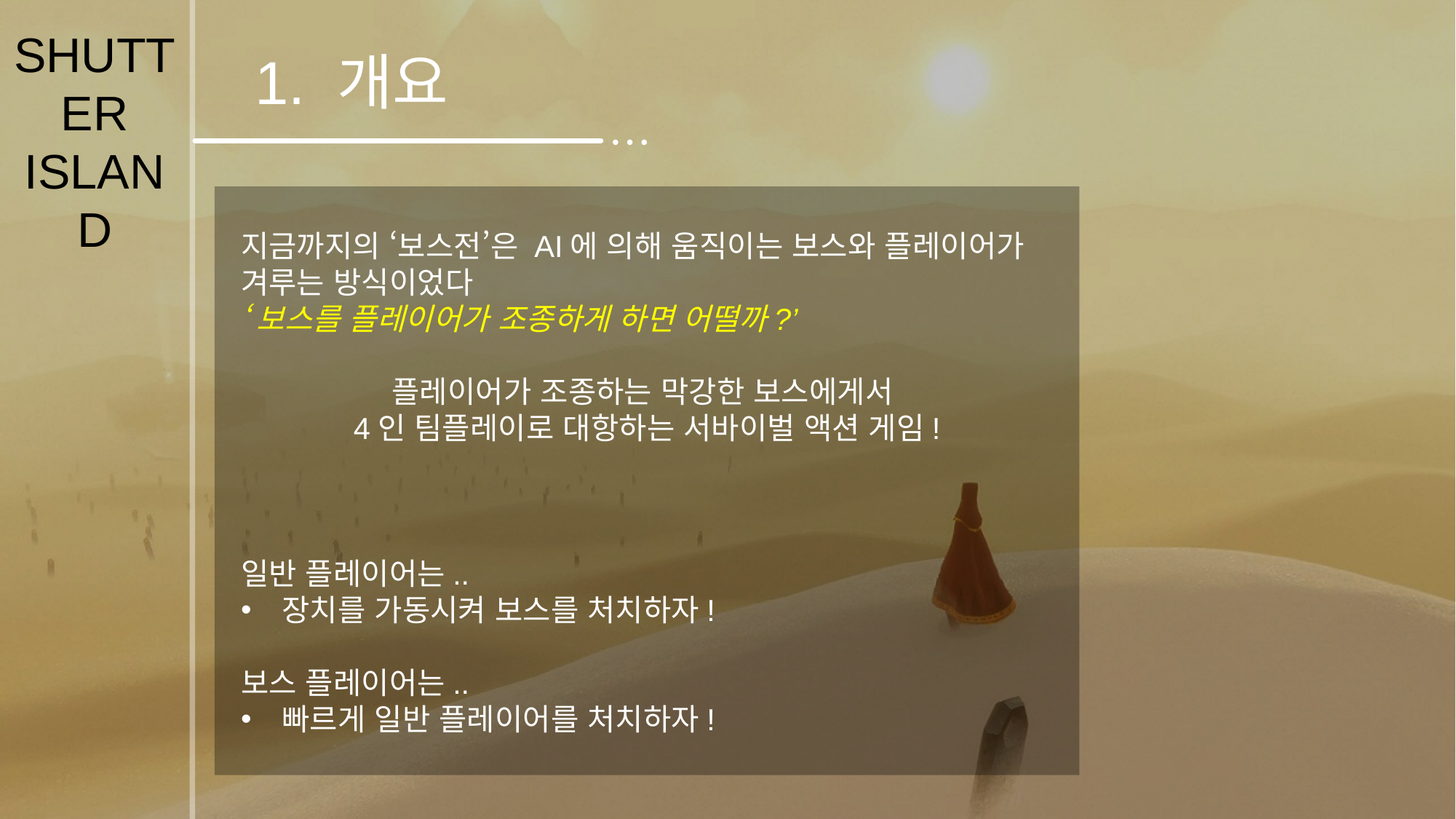

SHUTTER
ISLAND
1. 개요

지금까지의 ‘보스전’은 AI에 의해 움직이는 보스와 플레이어가 겨루는 방식이었다
‘보스를 플레이어가 조종하게 하면 어떨까?’

플레이어가 조종하는 막강한 보스에게서
4인 팀플레이로 대항하는 서바이벌 액션 게임!

일반 플레이어는..
장치를 가동시켜 보스를 처치하자!

보스 플레이어는..
빠르게 일반 플레이어를 처치하자!